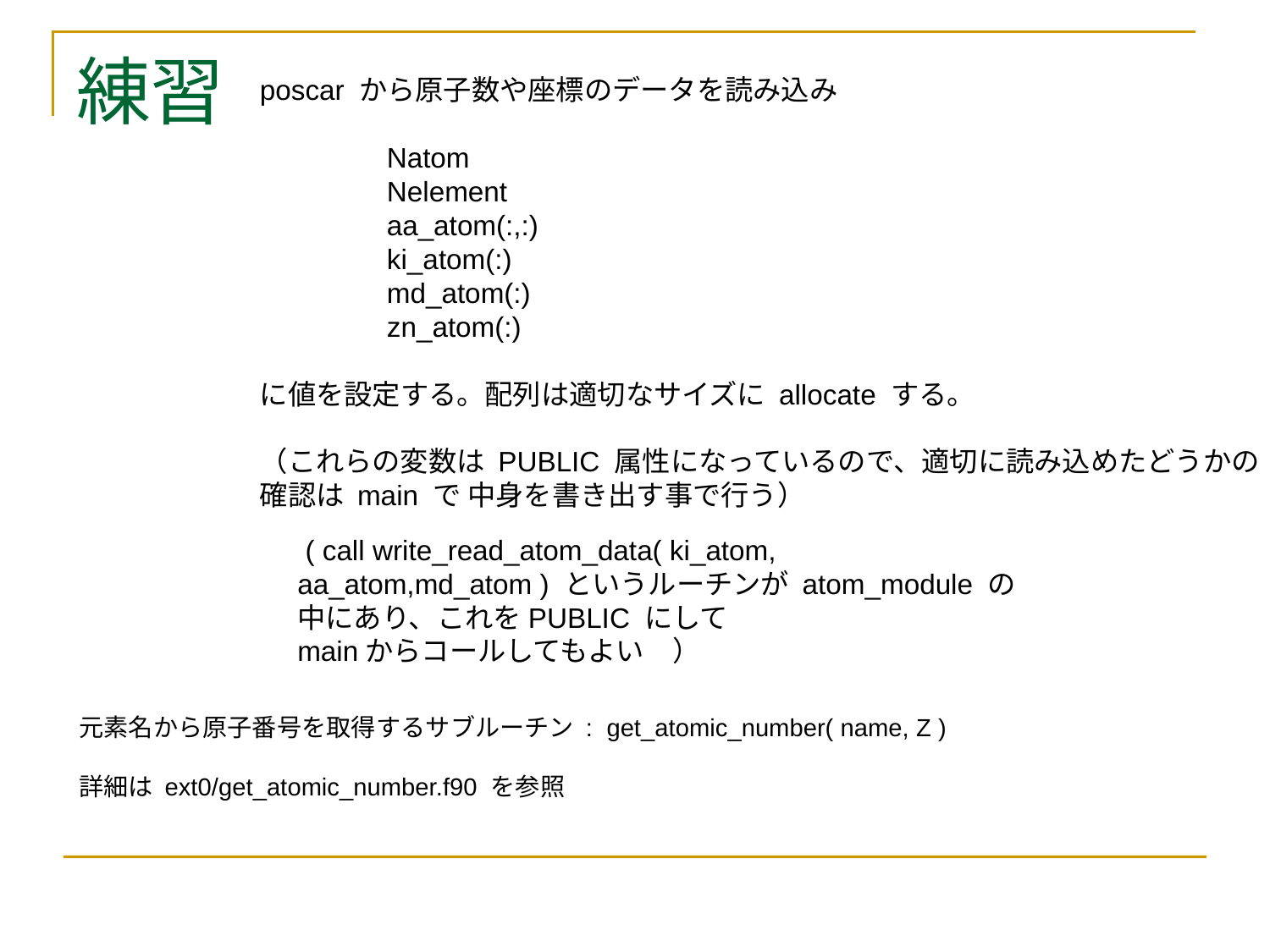

# 練習
poscar から原子数や座標のデータを読み込み

	Natom
	Nelement
	aa_atom(:,:)
	ki_atom(:)
	md_atom(:)
	zn_atom(:)

に値を設定する。配列は適切なサイズに allocate する。

（これらの変数は PUBLIC 属性になっているので、適切に読み込めたどうかの
確認は main で 中身を書き出す事で行う）
 ( call write_read_atom_data( ki_atom, aa_atom,md_atom ) というルーチンが atom_module の中にあり、これをPUBLIC にして
mainからコールしてもよい　）
元素名から原子番号を取得するサブルーチン :  get_atomic_number( name, Z )

詳細は ext0/get_atomic_number.f90 を参照